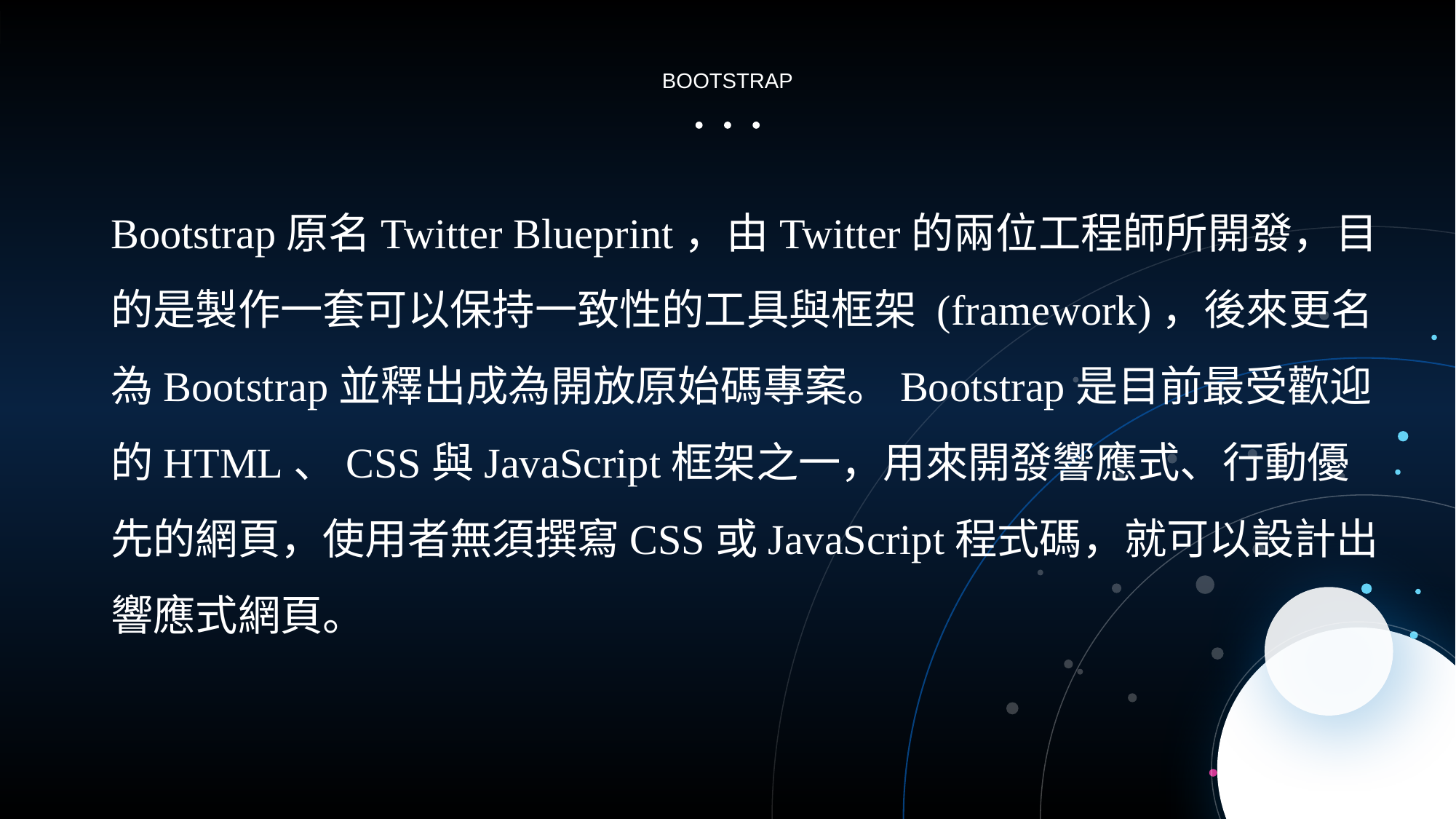

BOOTSTRAP

Bootstrap原名Twitter Blueprint，由Twitter的兩位工程師所開發，目的是製作一套可以保持一致性的工具與框架 (framework)，後來更名為Bootstrap並釋出成為開放原始碼專案。Bootstrap是目前最受歡迎的HTML、CSS與JavaScript框架之一，用來開發響應式、行動優先的網頁，使用者無須撰寫CSS或JavaScript程式碼，就可以設計出響應式網頁。